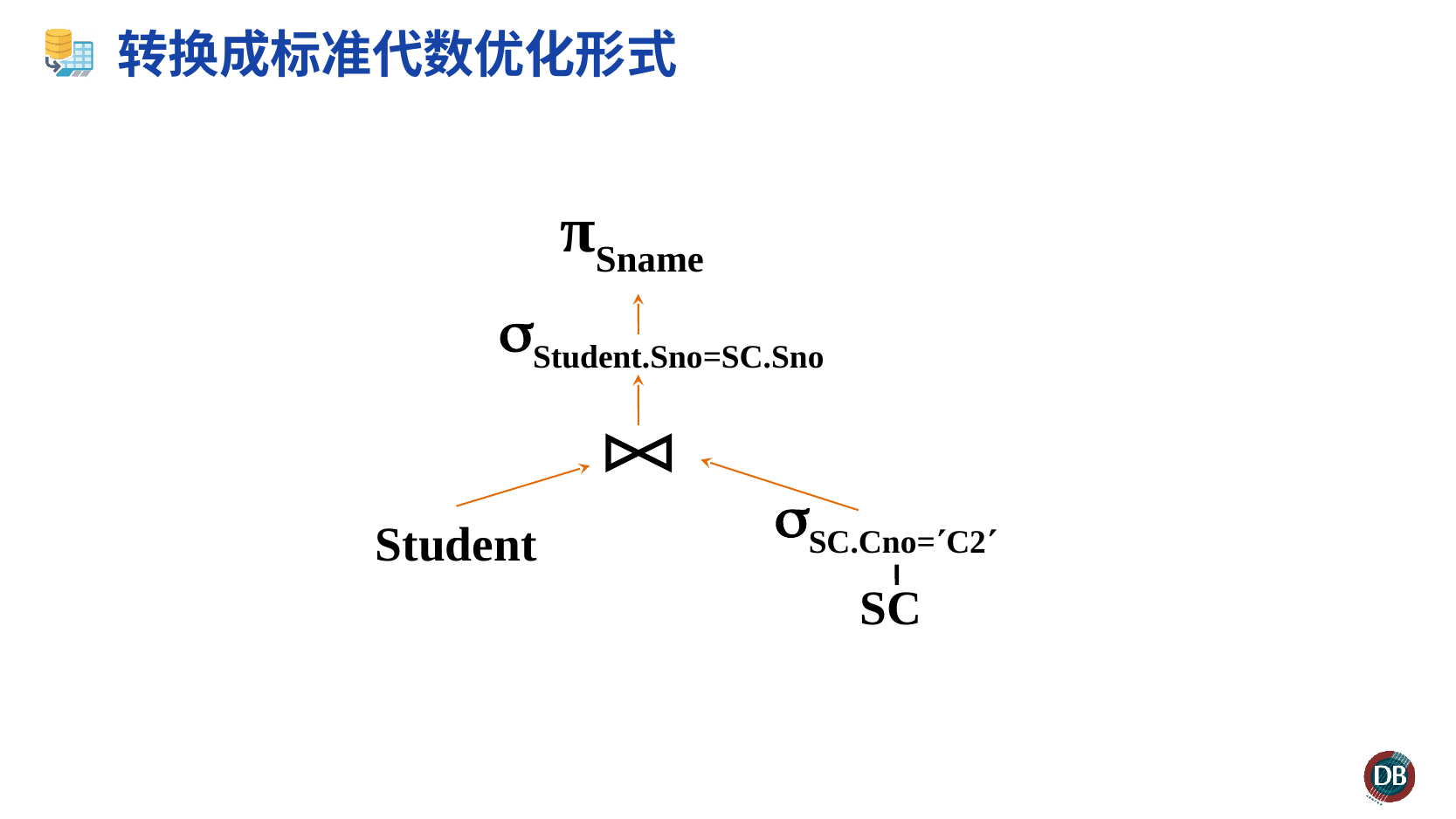

# 转换成标准代数优化形式
πSname

σStudent.Sno=SC.Sno

σSC.Cno=′C2′
Student
SC